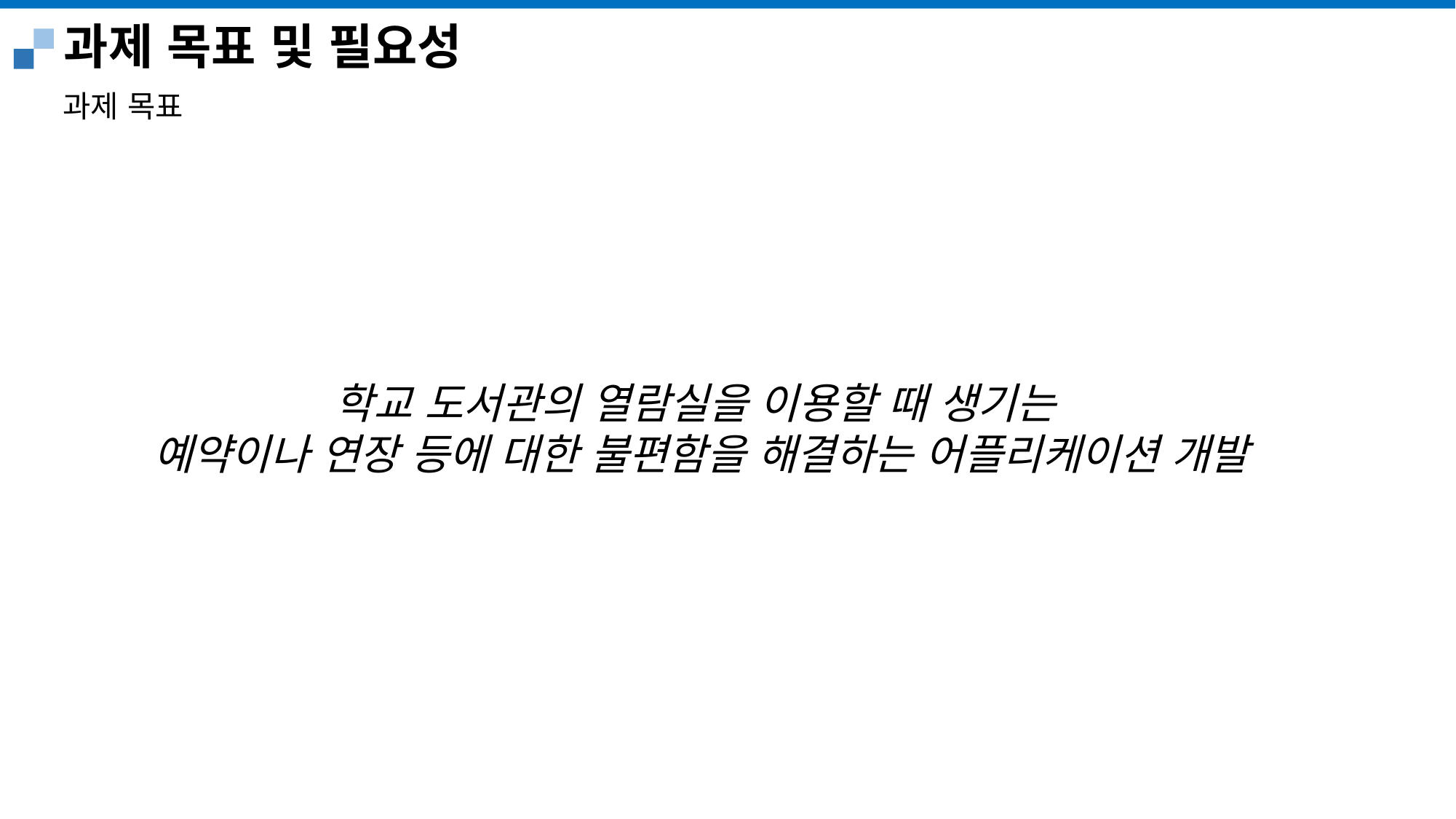

# 과제 목표 및 필요성

과제 목표
학교 도서관의 열람실을 이용할 때 생기는
예약이나 연장 등에 대한 불편함을 해결하는 어플리케이션 개발